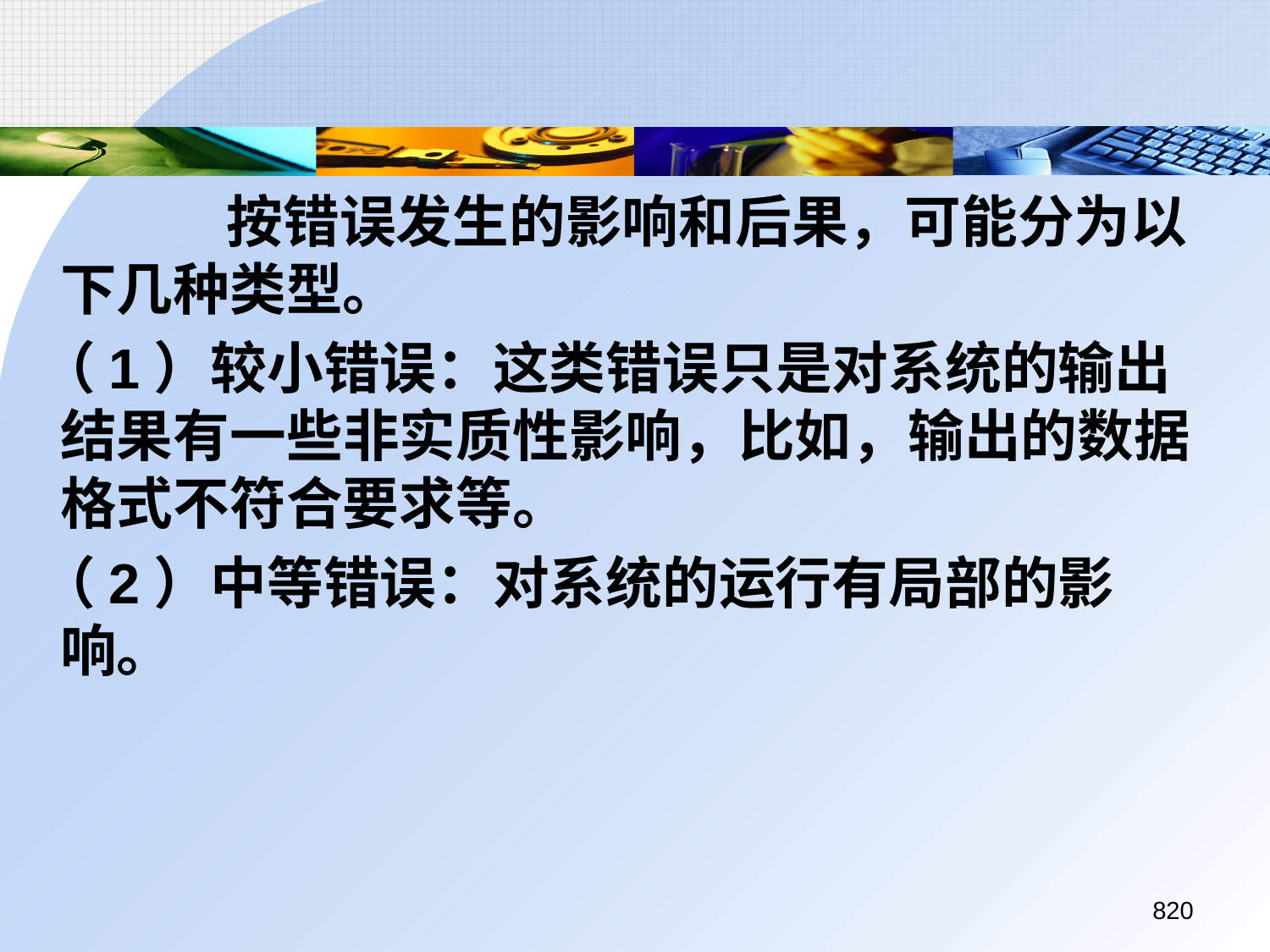

按错误发生的影响和后果，可能分为以下几种类型。
 （1）较小错误：这类错误只是对系统的输出结果有一些非实质性影响，比如，输出的数据格式不符合要求等。
 （2）中等错误：对系统的运行有局部的影响。
820